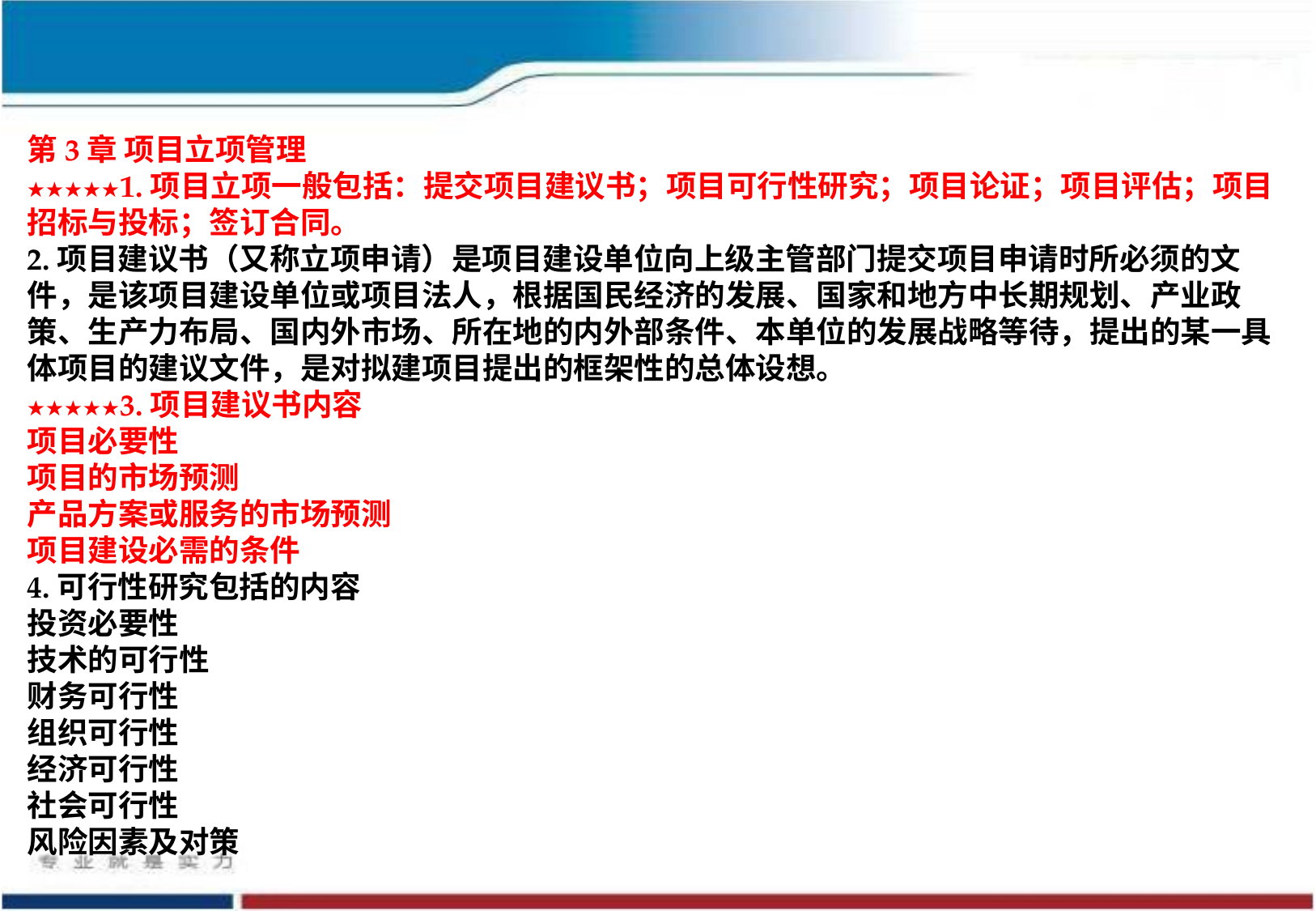

第3章 项目立项管理
★★★★★1.项目立项一般包括：提交项目建议书；项目可行性研究；项目论证；项目评估；项目招标与投标；签订合同。
2.项目建议书（又称立项申请）是项目建设单位向上级主管部门提交项目申请时所必须的文件，是该项目建设单位或项目法人，根据国民经济的发展、国家和地方中长期规划、产业政策、生产力布局、国内外市场、所在地的内外部条件、本单位的发展战略等待，提出的某一具体项目的建议文件，是对拟建项目提出的框架性的总体设想。
★★★★★3.项目建议书内容
项目必要性
项目的市场预测
产品方案或服务的市场预测
项目建设必需的条件
4.可行性研究包括的内容
投资必要性
技术的可行性
财务可行性
组织可行性
经济可行性
社会可行性
风险因素及对策